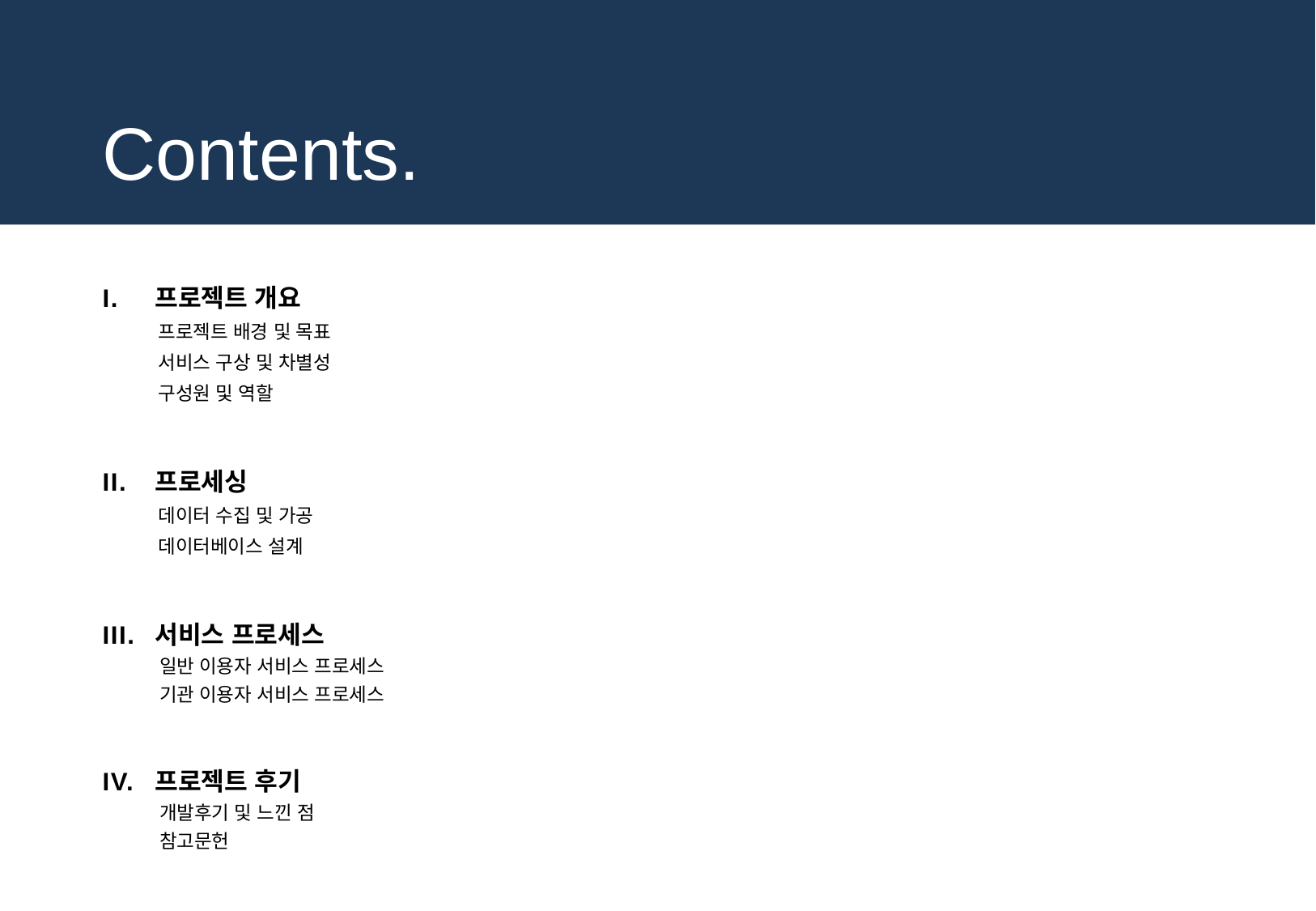

# Contents.
프로젝트 개요
 프로젝트 배경 및 목표
 서비스 구상 및 차별성
 구성원 및 역할

프로세싱
 데이터 수집 및 가공
 데이터베이스 설계

서비스 프로세스
일반 이용자 서비스 프로세스
기관 이용자 서비스 프로세스

프로젝트 후기
개발후기 및 느낀 점
참고문헌